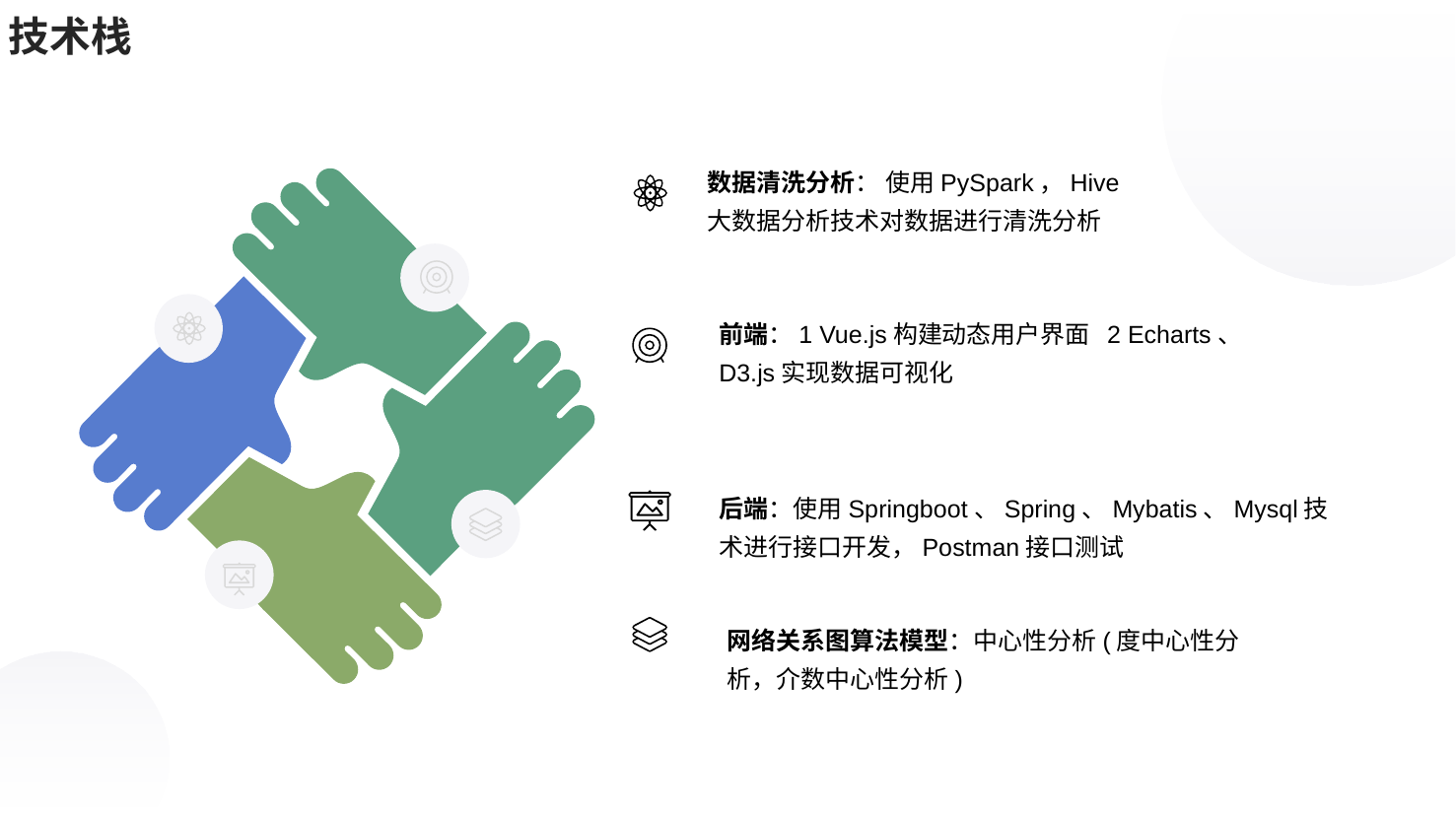

技术栈
数据清洗分析： 使用PySpark，Hive大数据分析技术对数据进行清洗分析

前端：1 Vue.js构建动态用户界面  2 Echarts、D3.js实现数据可视化

后端：使用Springboot、Spring、Mybatis、Mysql技术进行接口开发，Postman接口测试

网络关系图算法模型：中心性分析(度中心性分析，介数中心性分析)